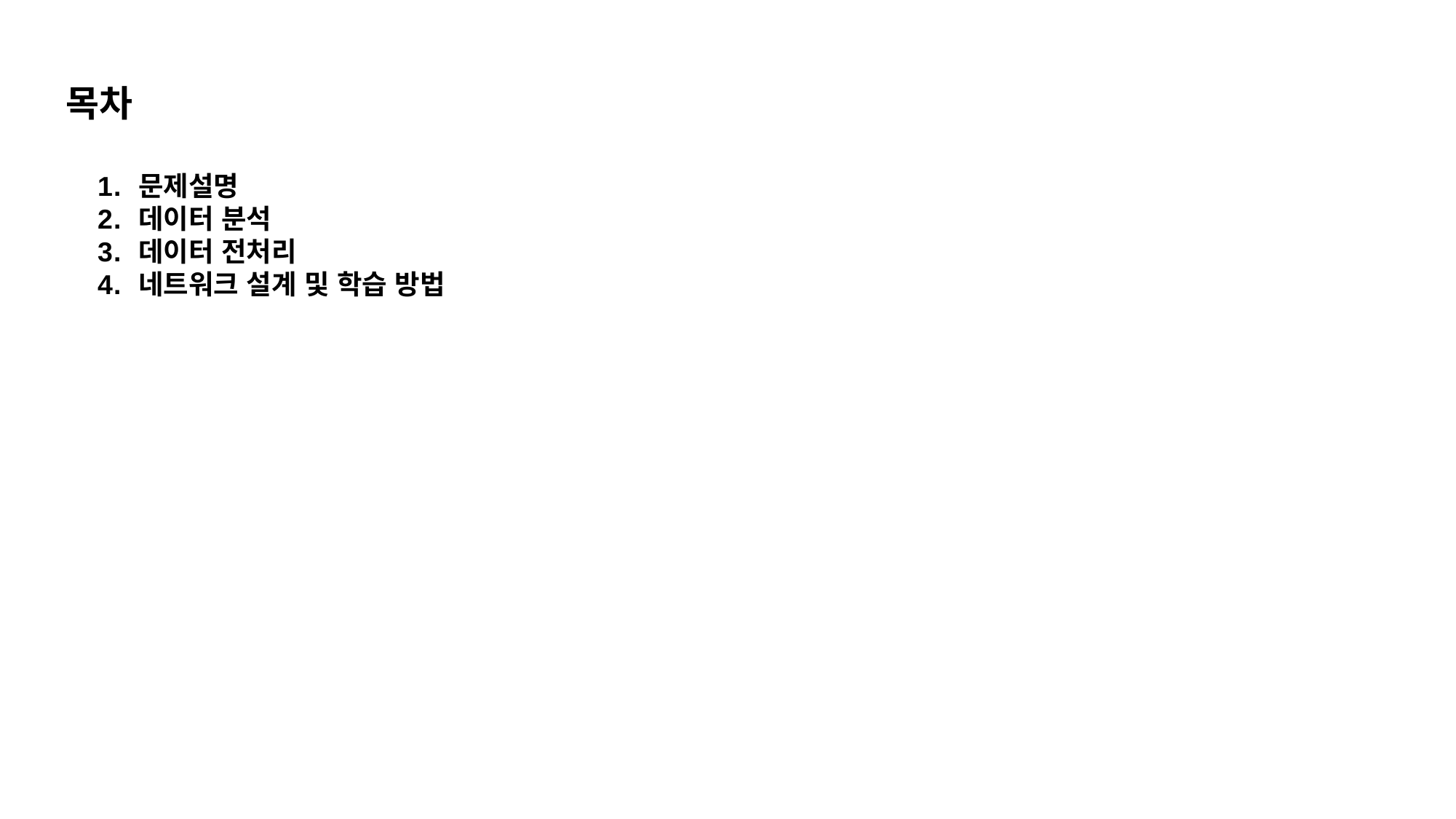

목차
문제설명
데이터 분석
데이터 전처리
네트워크 설계 및 학습 방법